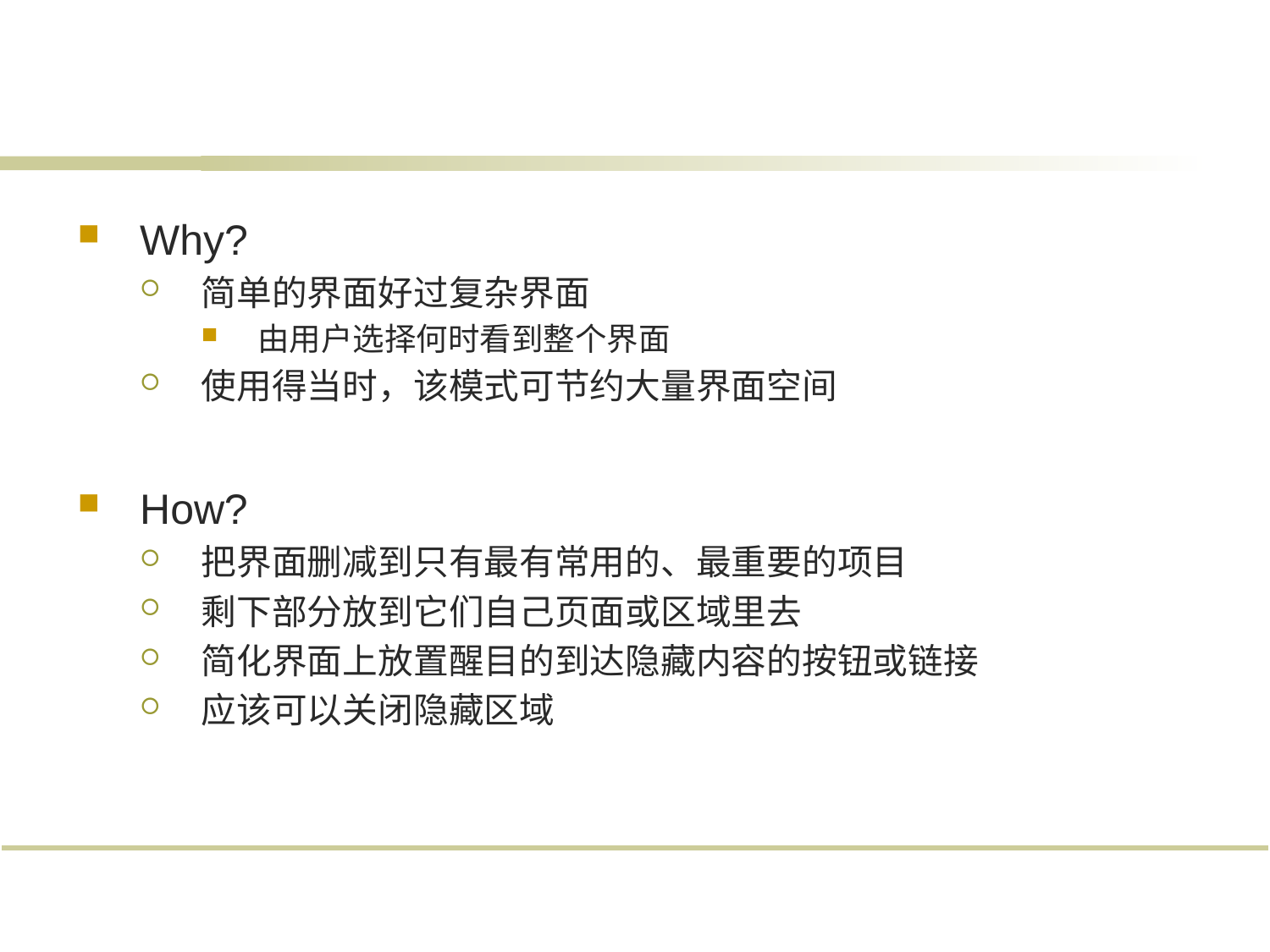

#
Why?
简单的界面好过复杂界面
由用户选择何时看到整个界面
使用得当时，该模式可节约大量界面空间

How?
把界面删减到只有最有常用的、最重要的项目
剩下部分放到它们自己页面或区域里去
简化界面上放置醒目的到达隐藏内容的按钮或链接
应该可以关闭隐藏区域